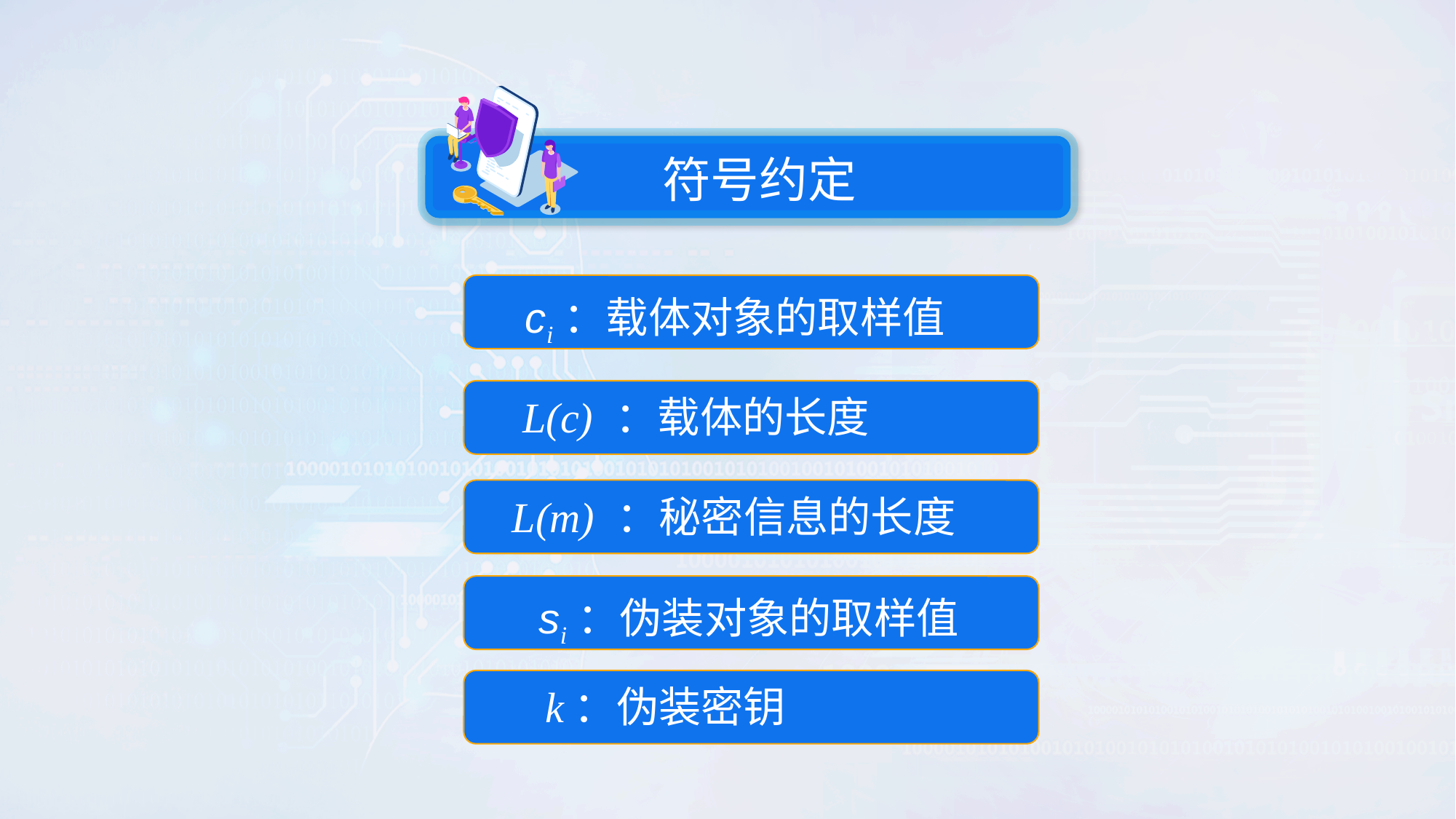

符号约定

ci：载体对象的取样值

L(c) ：载体的长度

L(m) ：秘密信息的长度

si：伪装对象的取样值

k：伪装密钥